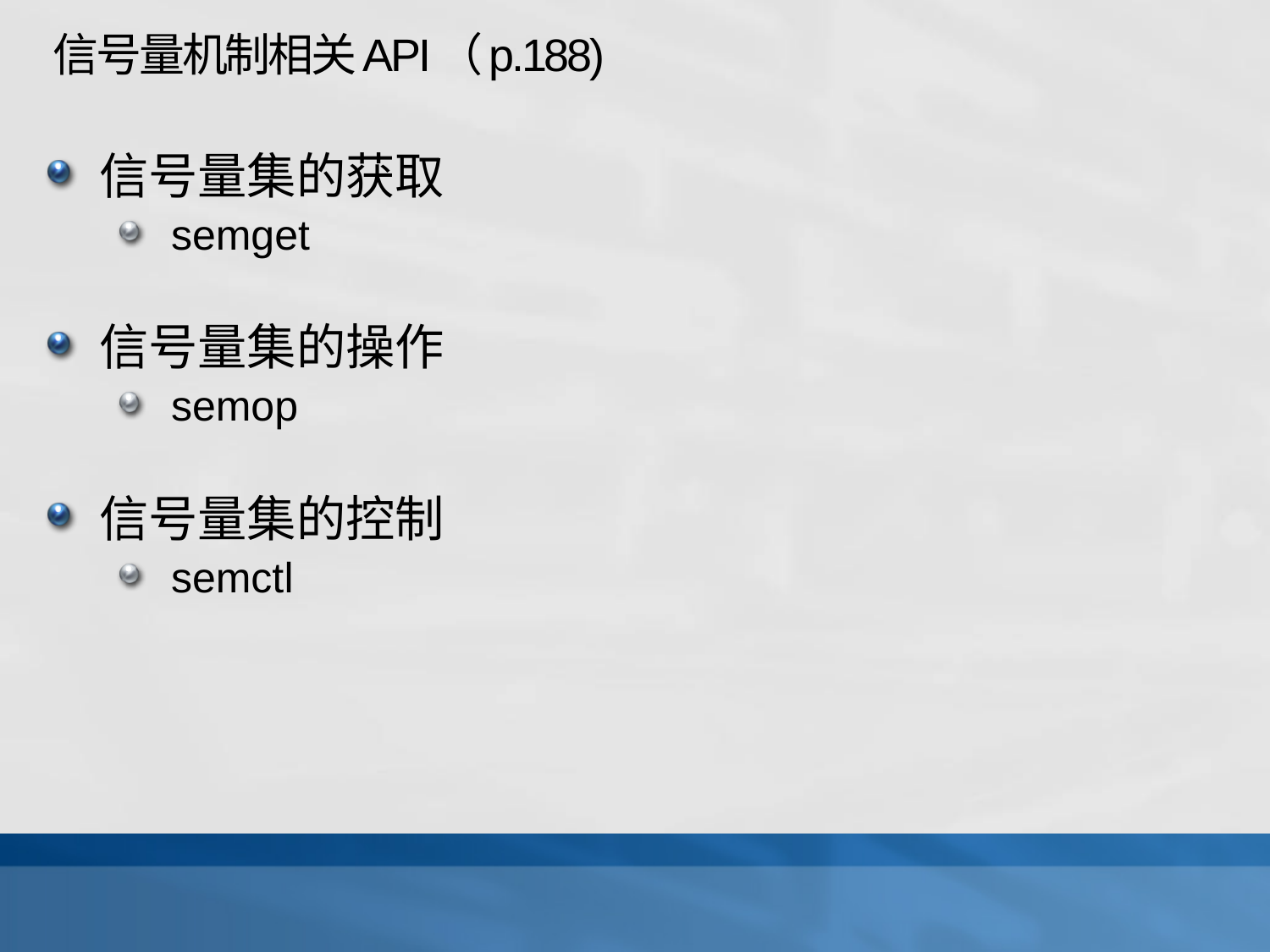

# 信号量机制相关API（p.188)

信号量集的获取
semget

信号量集的操作
semop

信号量集的控制
semctl